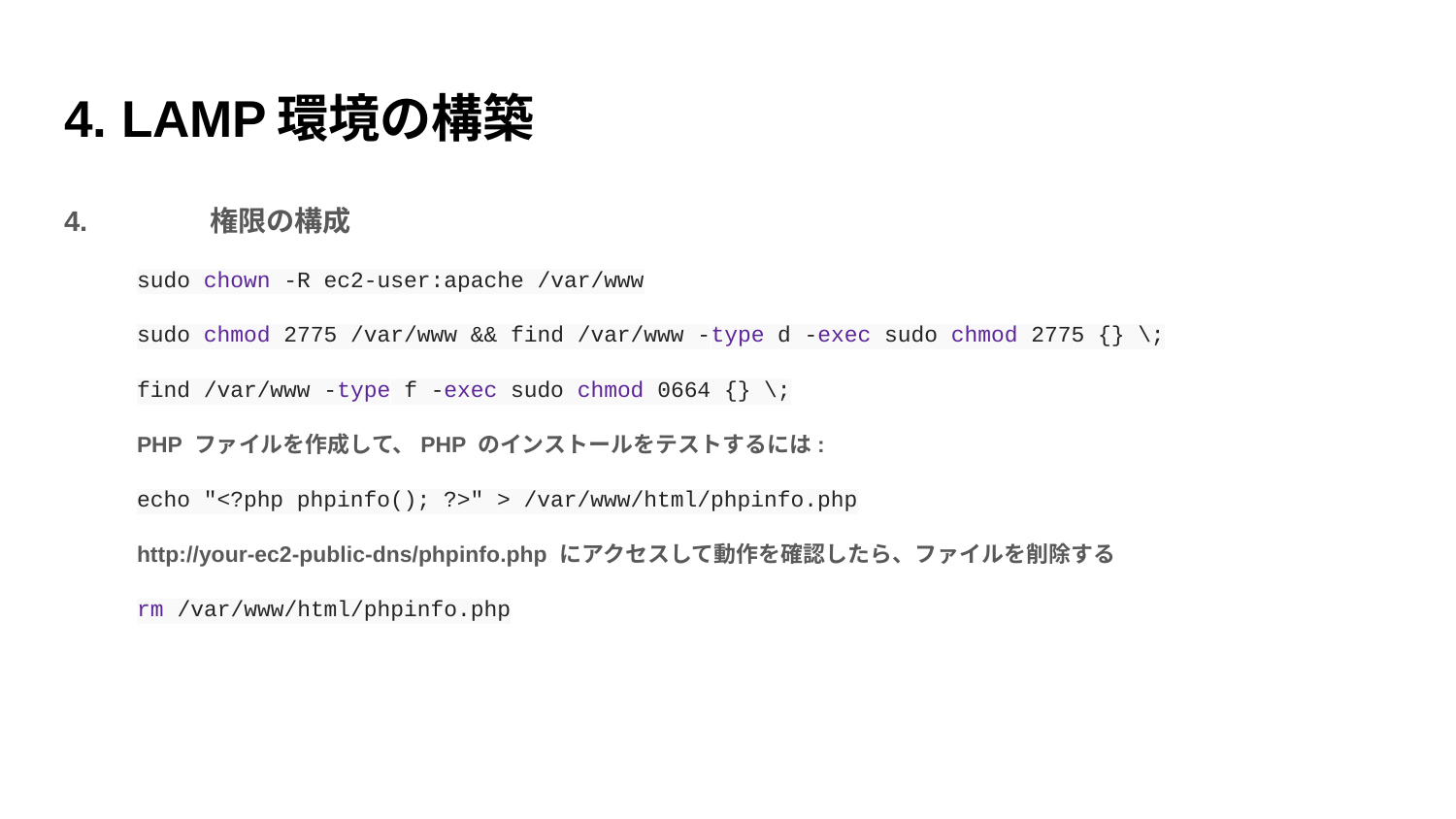

# 4. LAMP環境の構築
4.	権限の構成
sudo chown -R ec2-user:apache /var/www
sudo chmod 2775 /var/www && find /var/www -type d -exec sudo chmod 2775 {} \;
find /var/www -type f -exec sudo chmod 0664 {} \;
PHP ファイルを作成して、PHP のインストールをテストするには:
echo "<?php phpinfo(); ?>" > /var/www/html/phpinfo.php
http://your-ec2-public-dns/phpinfo.php にアクセスして動作を確認したら、ファイルを削除する
rm /var/www/html/phpinfo.php